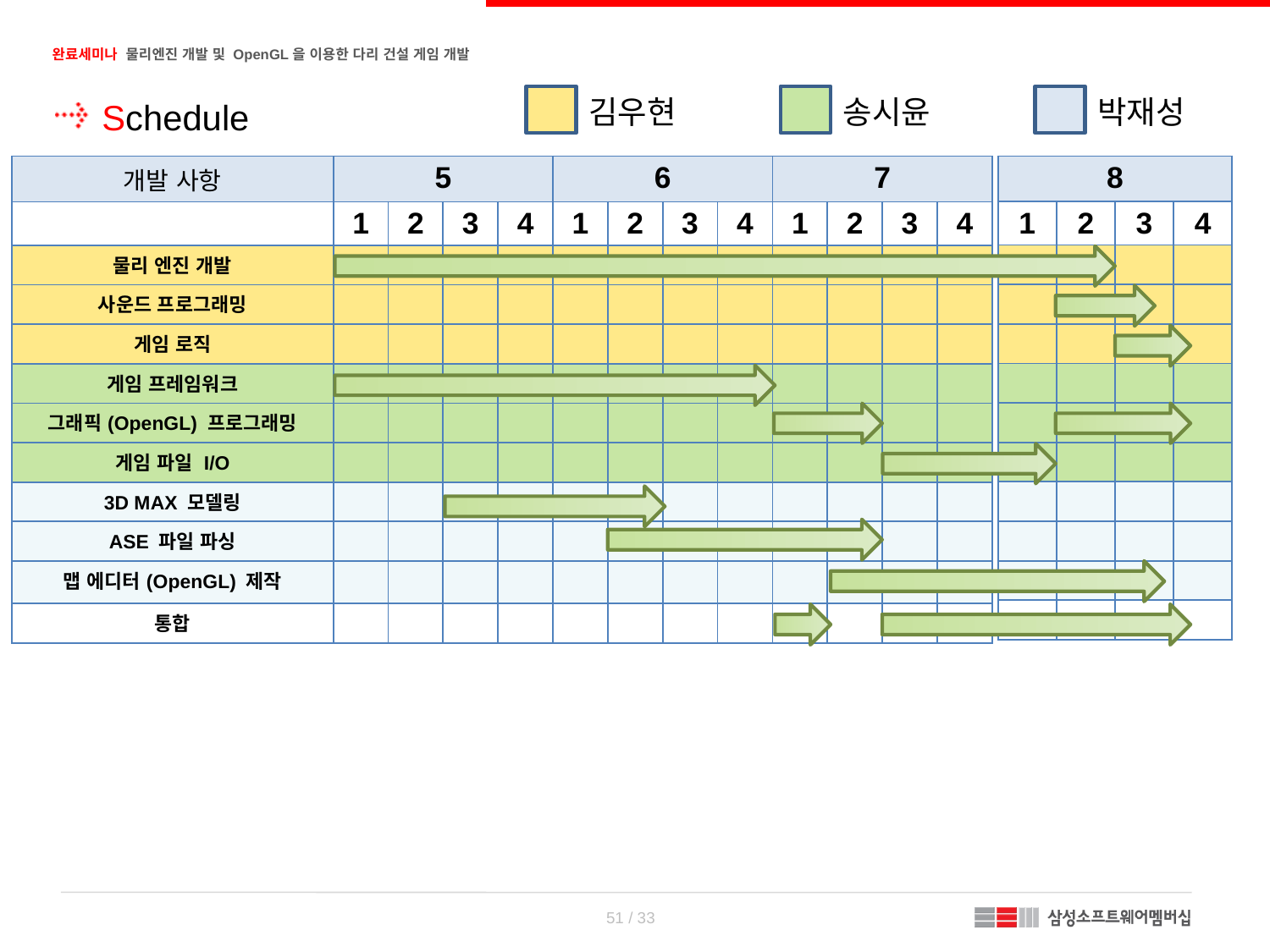

김우현

송시윤

박재성
Schedule
| 개발 사항 | 5 |  |  |  | 6 |  |  |  | 7 |  |  |  |
| --- | --- | --- | --- | --- | --- | --- | --- | --- | --- | --- | --- | --- |
|  | 1 | 2 | 3 | 4 | 1 | 2 | 3 | 4 | 1 | 2 | 3 | 4 |
| 물리 엔진 개발 |  |  |  |  |  |  |  |  |  |  |  |  |
| 사운드 프로그래밍 |  |  |  |  |  |  |  |  |  |  |  |  |
| 게임 로직 |  |  |  |  |  |  |  |  |  |  |  |  |
| 게임 프레임워크 |  |  |  |  |  |  |  |  |  |  |  |  |
| 그래픽(OpenGL) 프로그래밍 |  |  |  |  |  |  |  |  |  |  |  |  |
| 게임 파일 I/O |  |  |  |  |  |  |  |  |  |  |  |  |
| 3D MAX 모델링 |  |  |  |  |  |  |  |  |  |  |  |  |
| ASE 파일 파싱 |  |  |  |  |  |  |  |  |  |  |  |  |
| 맵 에디터(OpenGL) 제작 |  |  |  |  |  |  |  |  |  |  |  |  |
| 통합 |  |  |  |  |  |  |  |  |  |  |  |  |
| 8 |  |  |  |
| --- | --- | --- | --- |
| 1 | 2 | 3 | 4 |
|  |  |  |  |
|  |  |  |  |
|  |  |  |  |
|  |  |  |  |
|  |  |  |  |
|  |  |  |  |
|  |  |  |  |
|  |  |  |  |
|  |  |  |  |
|  |  |  |  |